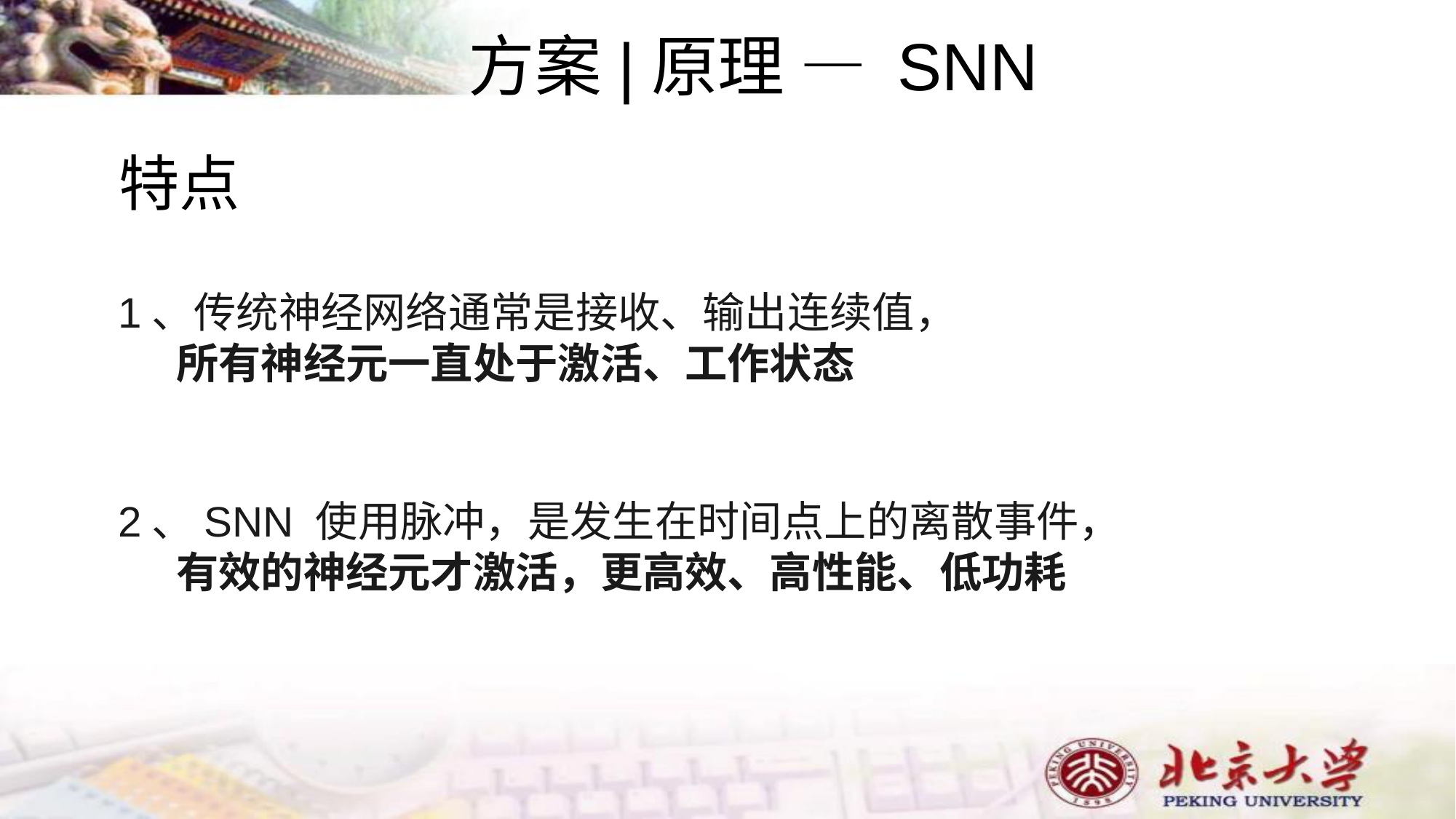

方案|原理 — SNN
特点
1、传统神经网络通常是接收、输出连续值，
     所有神经元一直处于激活、工作状态
2、SNN 使用脉冲，是发生在时间点上的离散事件，
     有效的神经元才激活，更高效、高性能、低功耗